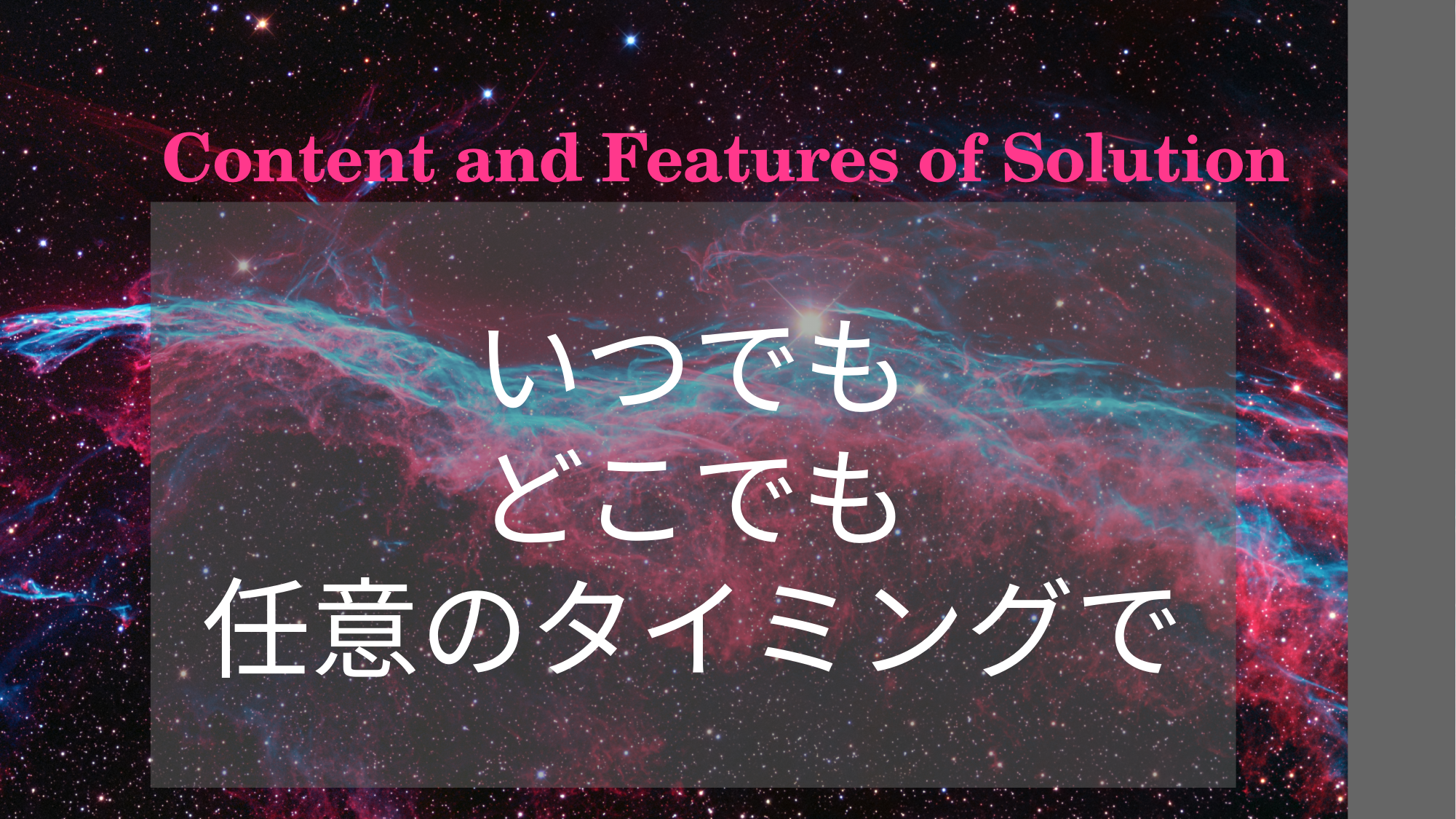

# Content and Features of Solution
いつでも
どこでも
任意のタイミングで